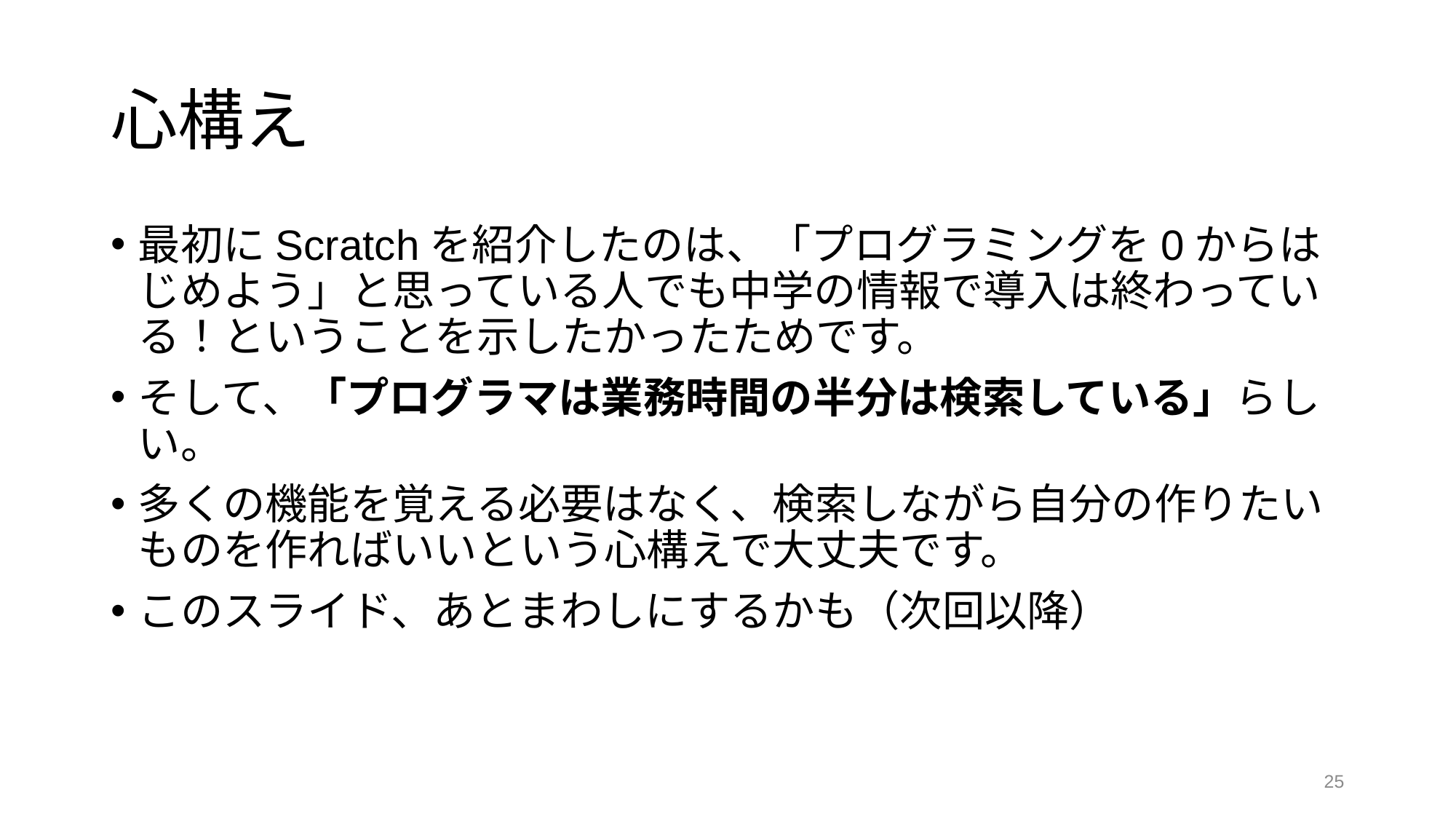

# 心構え
最初にScratchを紹介したのは、「プログラミングを0からはじめよう」と思っている人でも中学の情報で導入は終わっている！ということを示したかったためです。
そして、「プログラマは業務時間の半分は検索している」らしい。
多くの機能を覚える必要はなく、検索しながら自分の作りたいものを作ればいいという心構えで大丈夫です。
このスライド、あとまわしにするかも（次回以降）
25